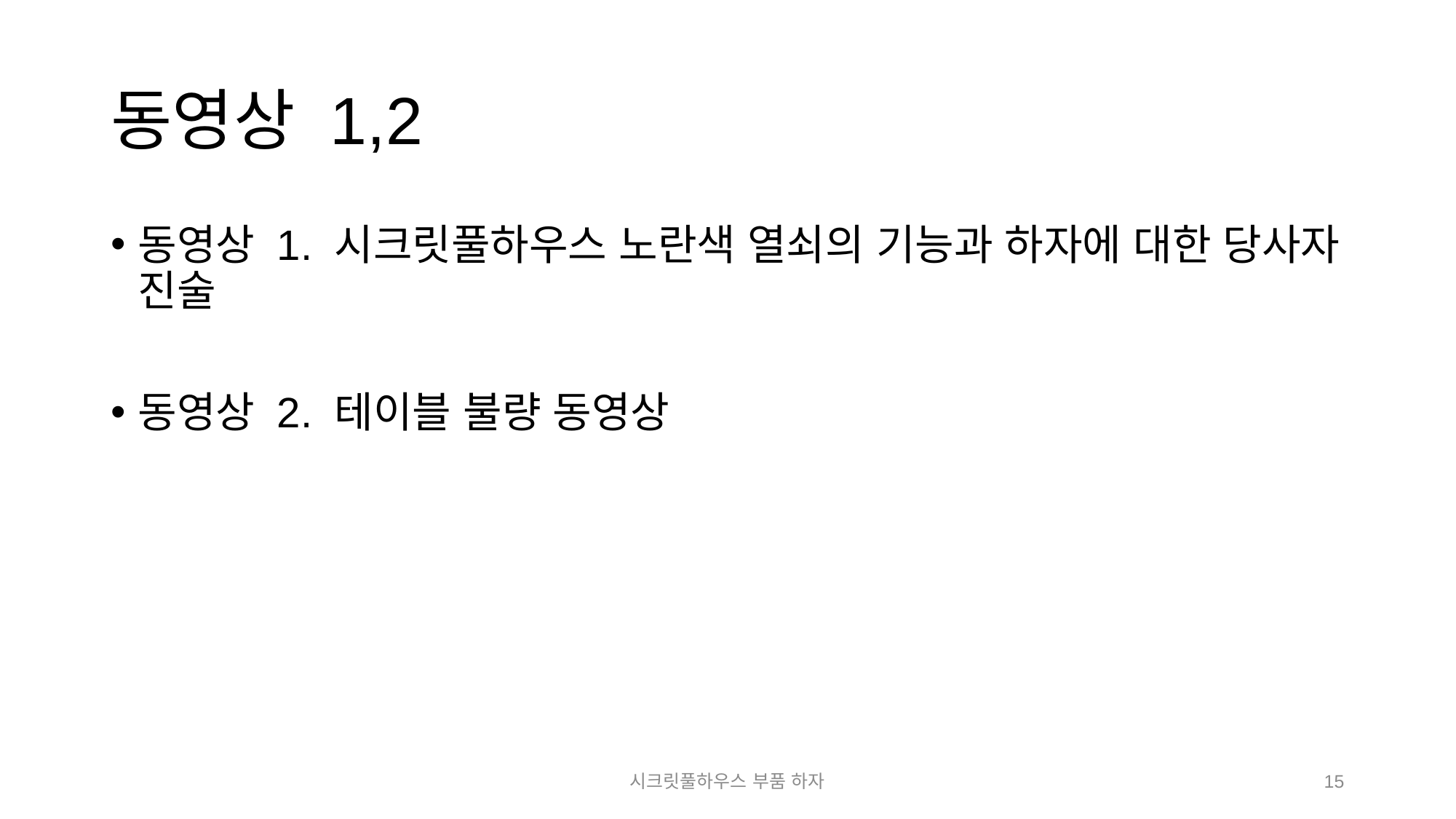

# 동영상 1,2
동영상 1. 시크릿풀하우스 노란색 열쇠의 기능과 하자에 대한 당사자 진술

동영상 2. 테이블 불량 동영상
시크릿풀하우스 부품 하자
15